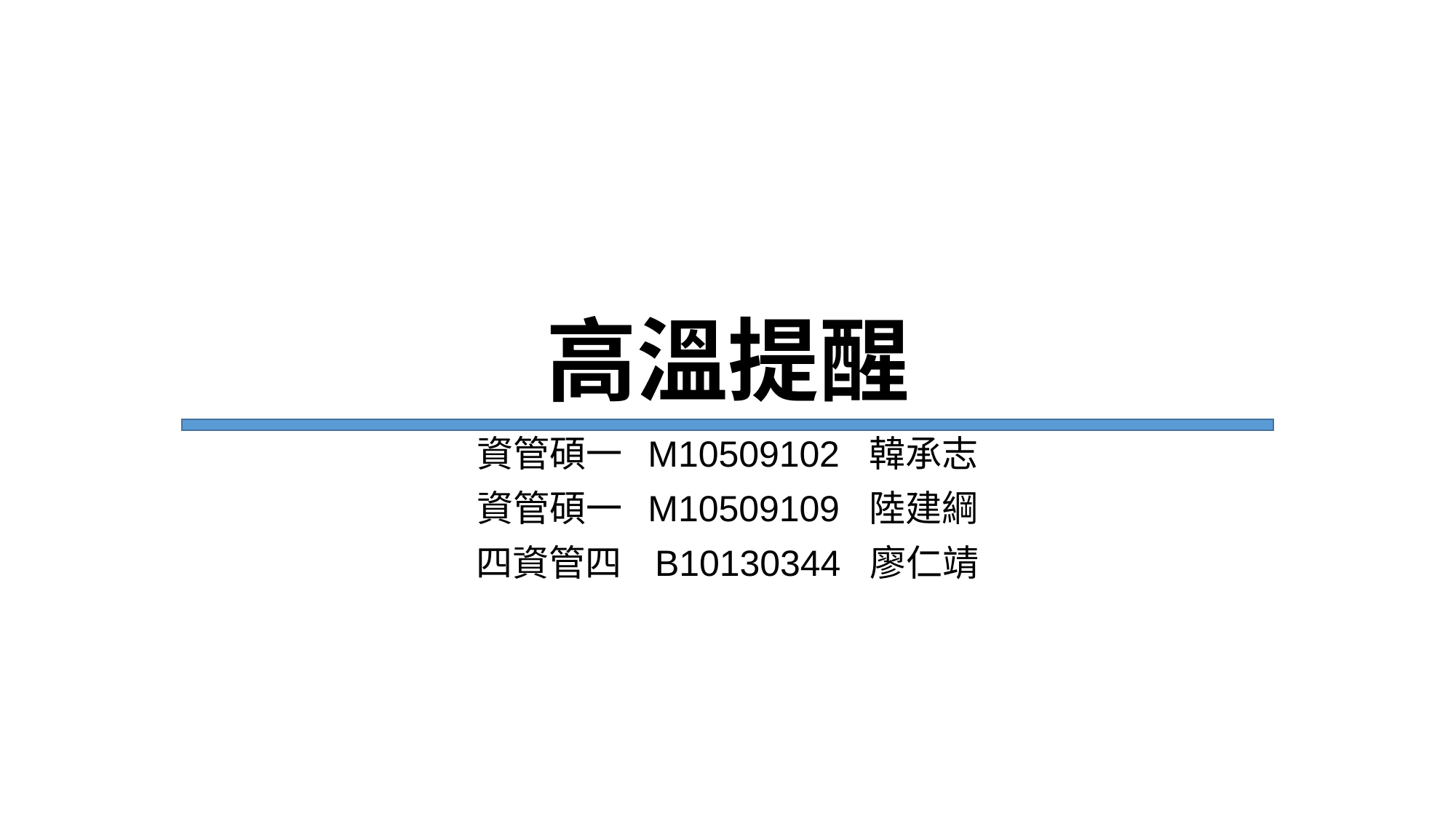

# 高溫提醒
資管碩一  M10509102  韓承志
資管碩一  M10509109  陸建綱
四資管四   B10130344  廖仁靖